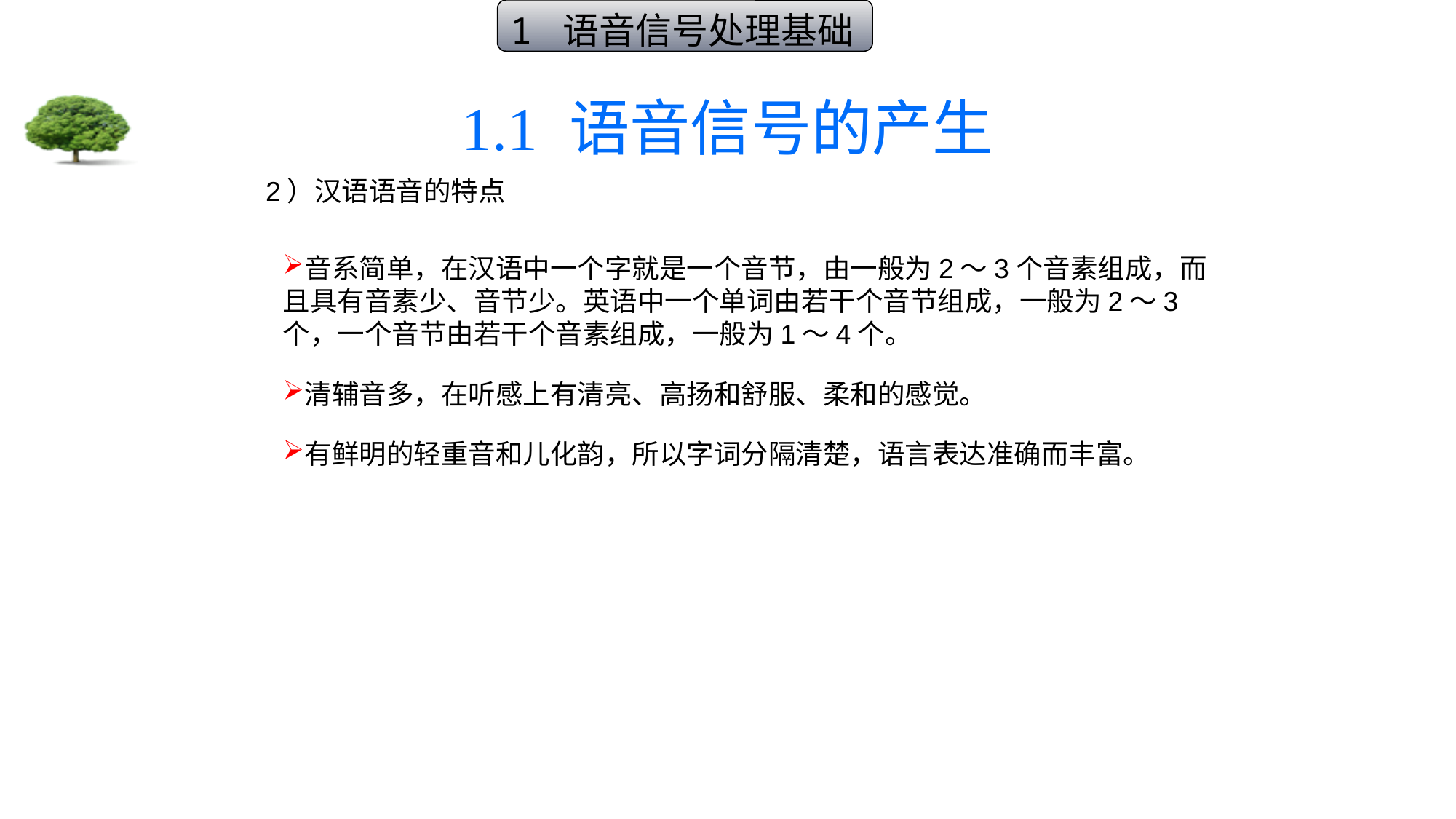

1 语音信号处理基础

# 1.1 语音信号的产生
2）汉语语音的特点
音系简单，在汉语中一个字就是一个音节，由一般为2～3个音素组成，而且具有音素少、音节少。英语中一个单词由若干个音节组成，一般为2～3个，一个音节由若干个音素组成，一般为1～4个。
清辅音多，在听感上有清亮、高扬和舒服、柔和的感觉。
有鲜明的轻重音和儿化韵，所以字词分隔清楚，语言表达准确而丰富。